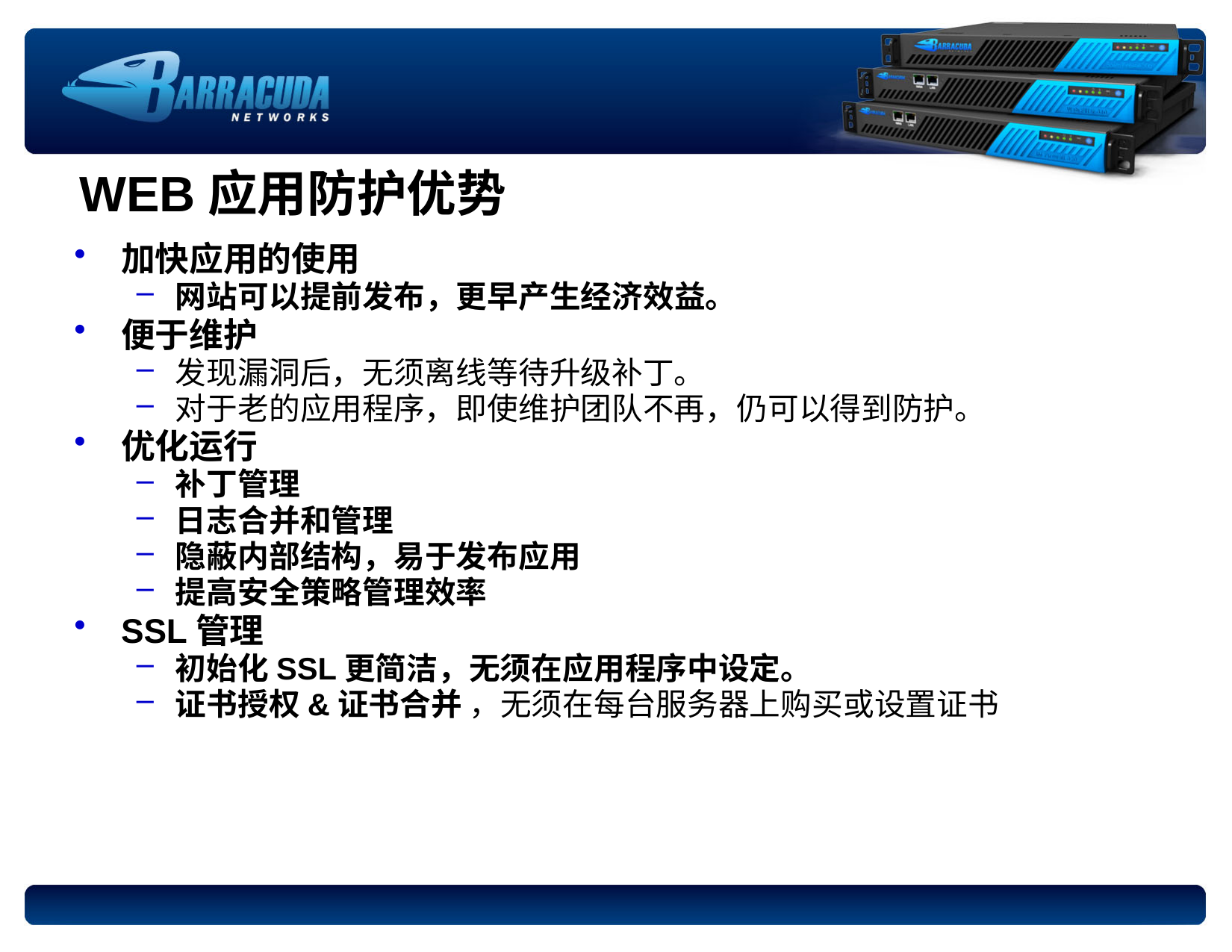

# WEB应用防护优势
加快应用的使用
网站可以提前发布，更早产生经济效益。
便于维护
发现漏洞后，无须离线等待升级补丁。
对于老的应用程序，即使维护团队不再，仍可以得到防护。
优化运行
补丁管理
日志合并和管理
隐蔽内部结构，易于发布应用
提高安全策略管理效率
SSL管理
初始化SSL更简洁，无须在应用程序中设定。
证书授权&证书合并 ，无须在每台服务器上购买或设置证书